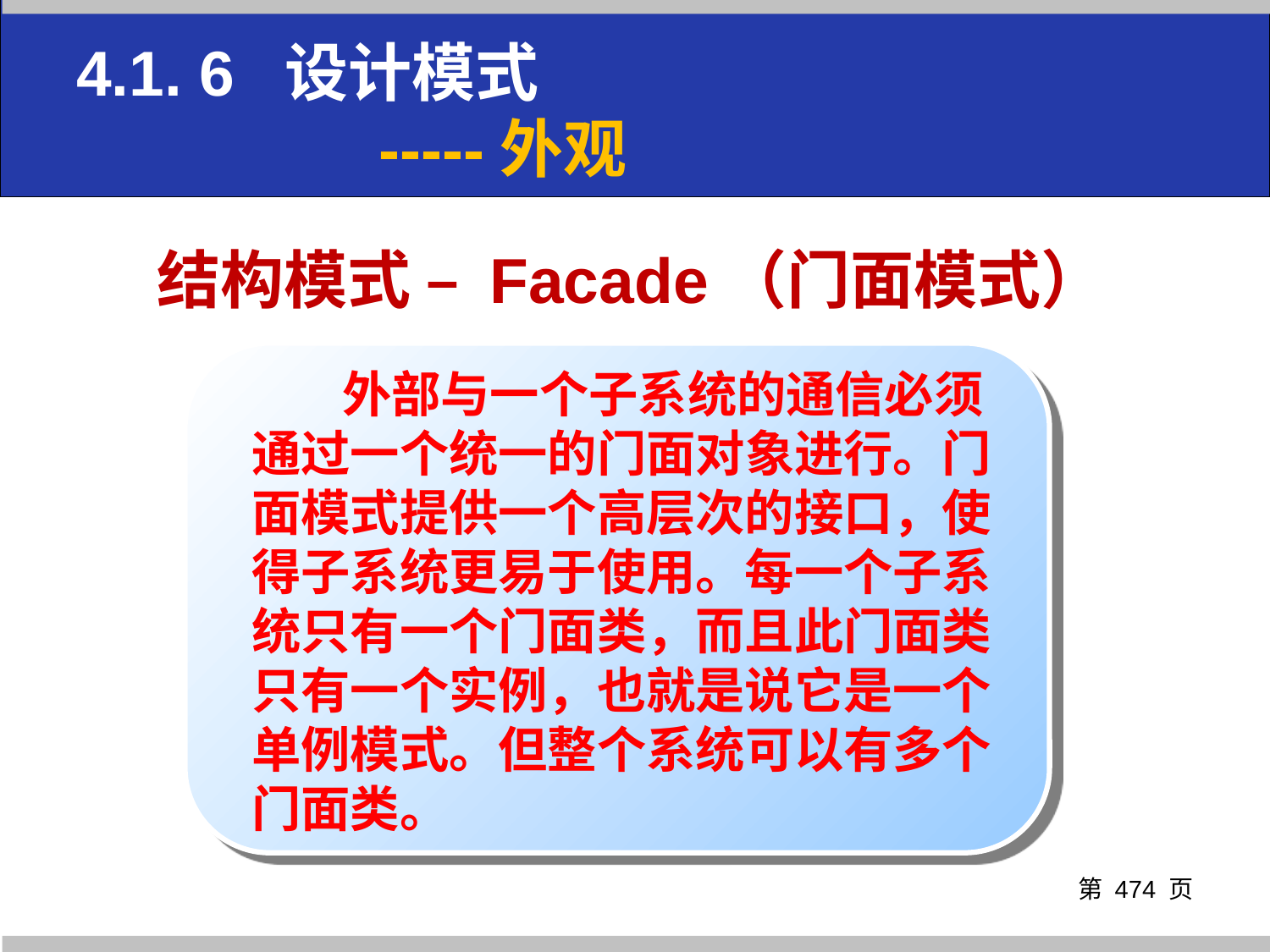

4.1. 6  设计模式
                    -----外观
# 结构模式 – Facade（门面模式）

       外部与一个子系统的通信必须通过一个统一的门面对象进行。门面模式提供一个高层次的接口，使得子系统更易于使用。每一个子系统只有一个门面类，而且此门面类只有一个实例，也就是说它是一个单例模式。但整个系统可以有多个门面类。
第 474 页